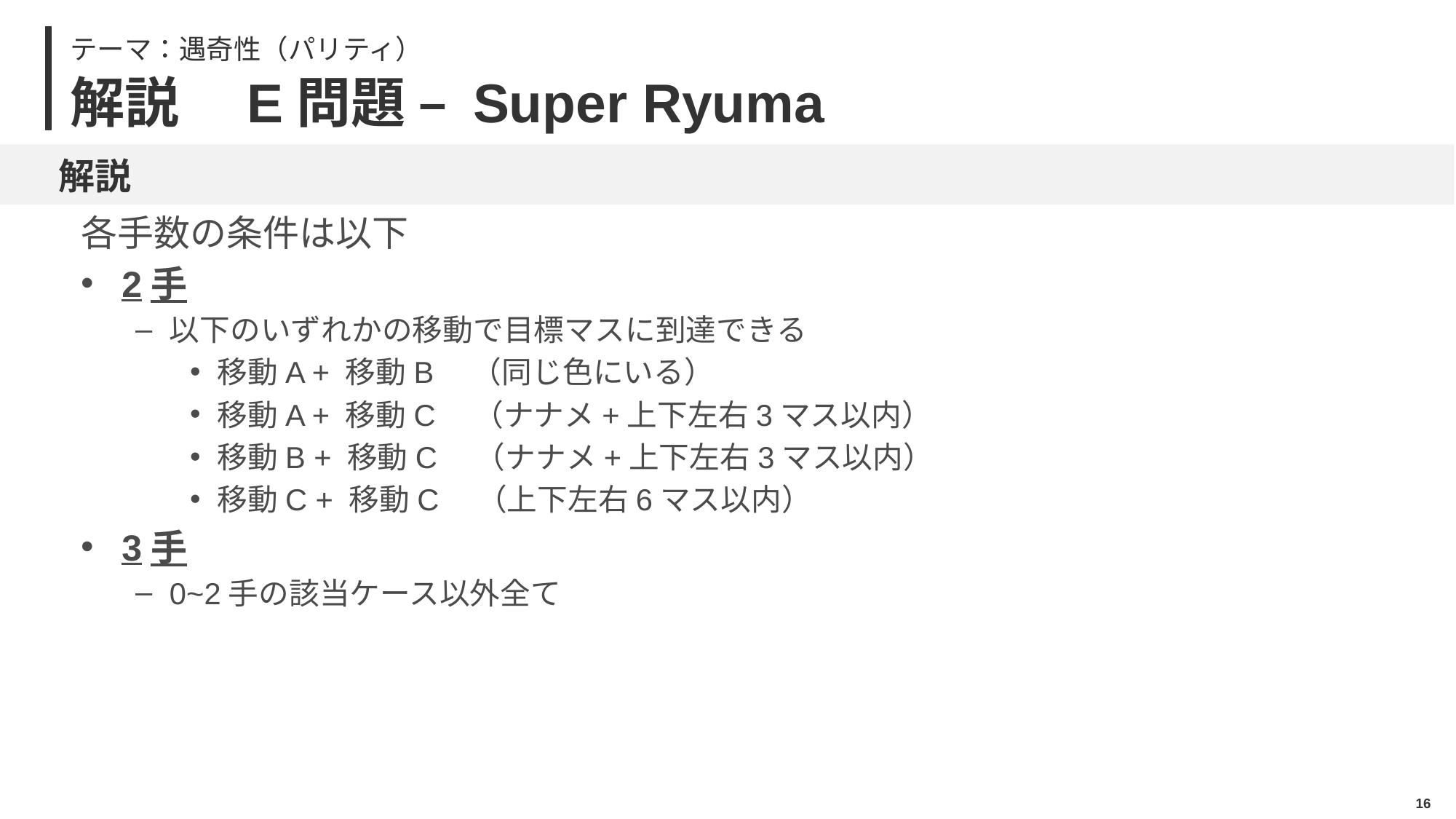

テーマ：遇奇性（パリティ）
# 解説　E問題 – Super Ryuma

解説
各手数の条件は以下
2手
以下のいずれかの移動で目標マスに到達できる
移動A + 移動B　（同じ色にいる）
移動A + 移動C　（ナナメ+上下左右3マス以内）
移動B + 移動C　（ナナメ+上下左右3マス以内）
移動C + 移動C　（上下左右6マス以内）
3手
0~2手の該当ケース以外全て
16